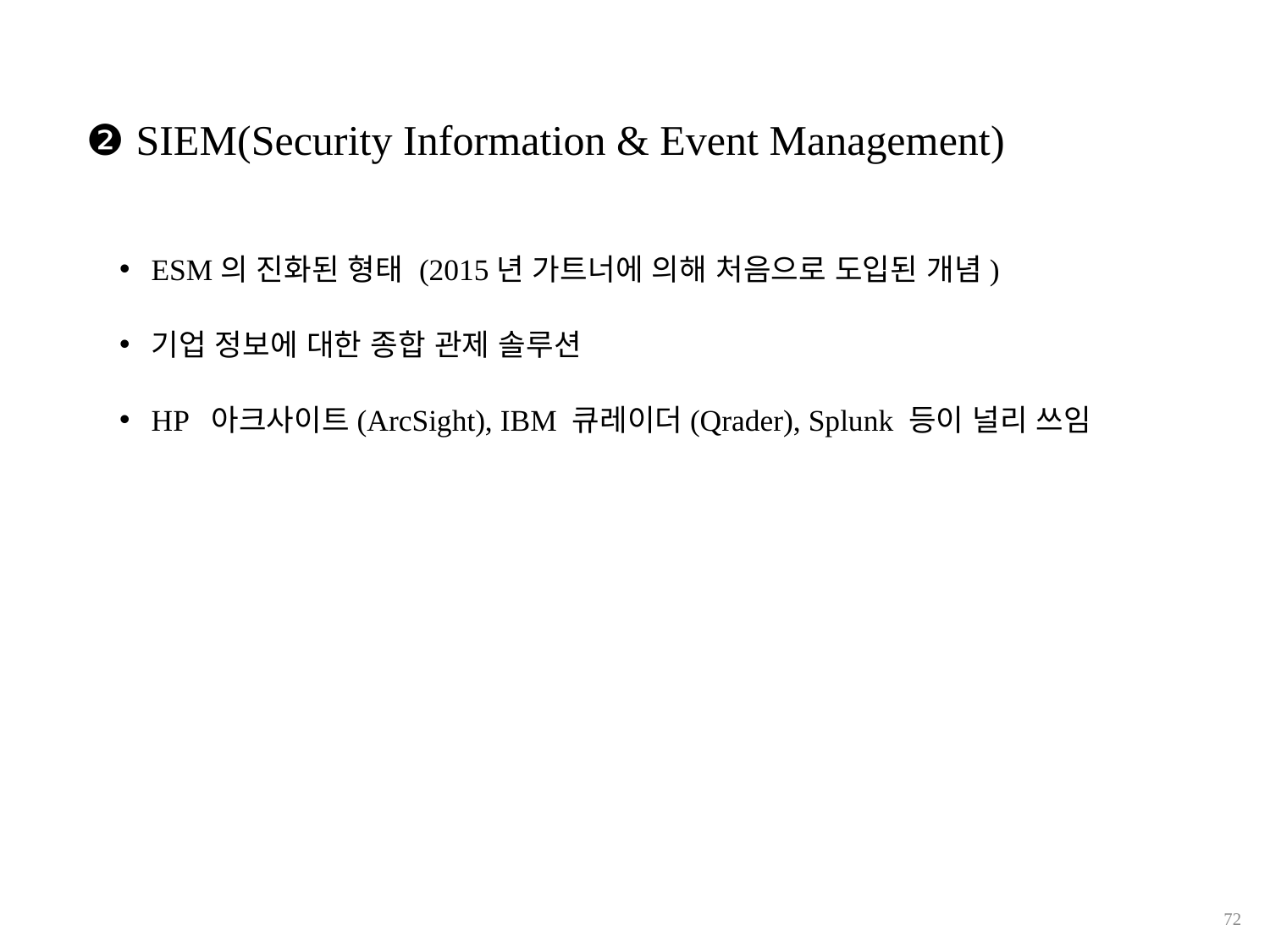

# ❷ SIEM(Security Information & Event Management)
ESM의 진화된 형태 (2015년 가트너에 의해 처음으로 도입된 개념)
기업 정보에 대한 종합 관제 솔루션
HP  아크사이트(ArcSight), IBM 큐레이더(Qrader), Splunk 등이 널리 쓰임
72